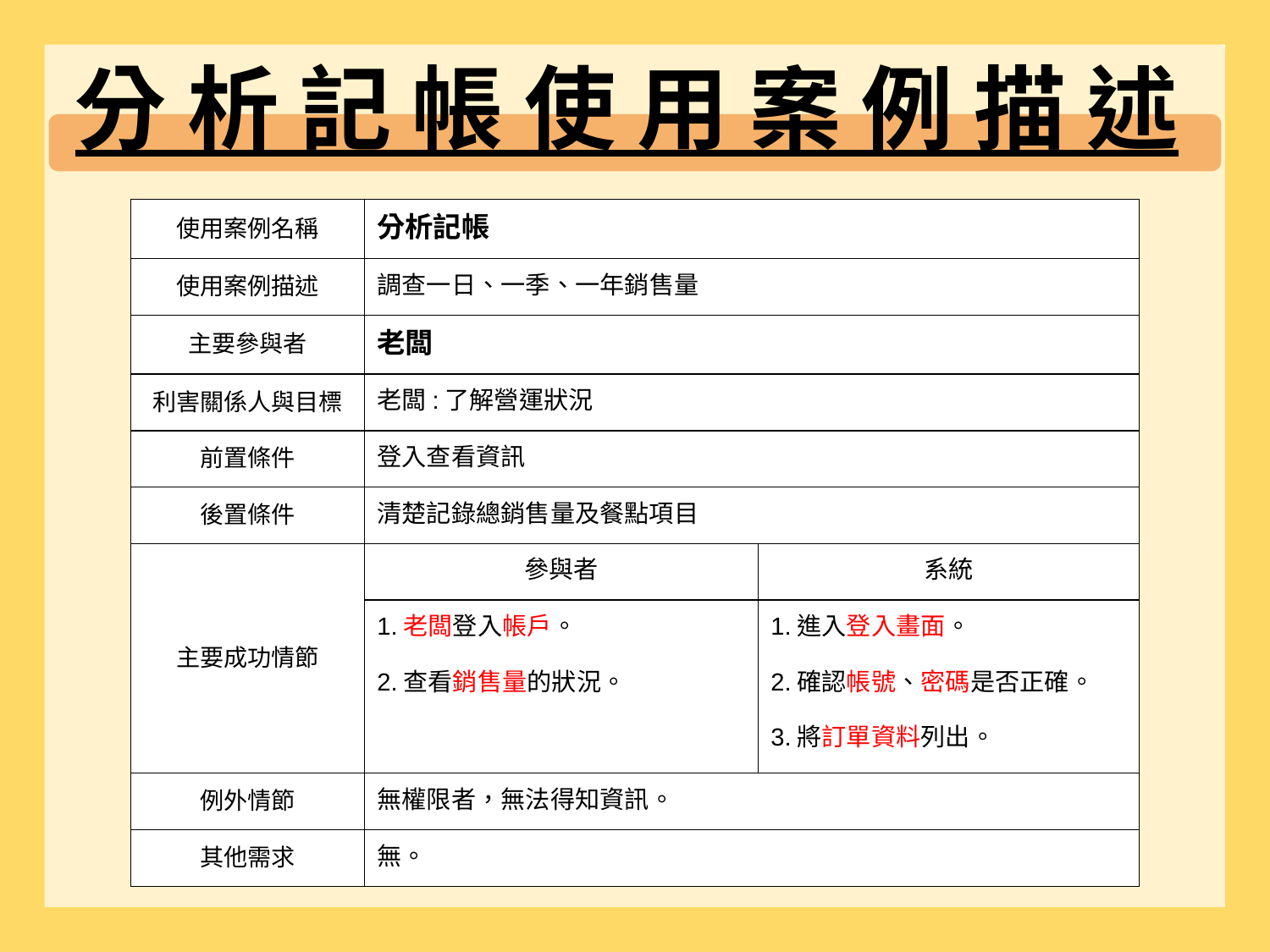

分 析 記 帳 使 用 案 例 描 述

| 使用案例名稱 | 分析記帳 |  |
| --- | --- | --- |
| 使用案例描述 | 調查一日、一季、一年銷售量 |  |
| 主要參與者 | 老闆 |  |
| 利害關係人與目標 | 老闆:了解營運狀況 |  |
| 前置條件 | 登入查看資訊 |  |
| 後置條件 | 清楚記錄總銷售量及餐點項目 |  |
| 主要成功情節 | 參與者 | 系統 |
|  | 1.老闆登入帳戶。 2.查看銷售量的狀況。 | 1.進入登入畫面。 2.確認帳號、密碼是否正確。 3.將訂單資料列出。 |
| 例外情節 | 無權限者，無法得知資訊。 |  |
| 其他需求 | 無。 |  |